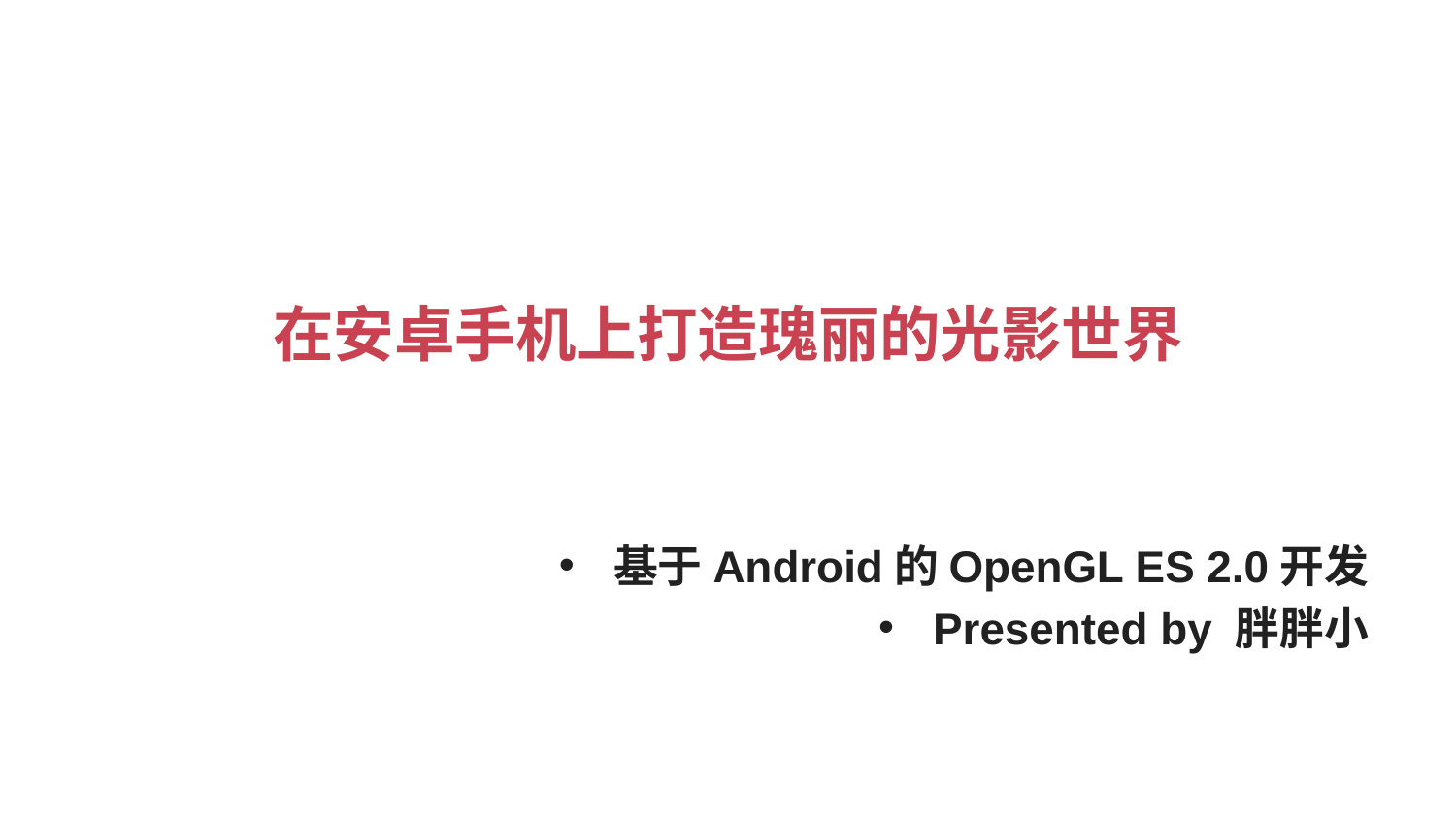

# 在安卓手机上打造瑰丽的光影世界
基于Android的OpenGL ES 2.0开发
Presented by 胖胖小